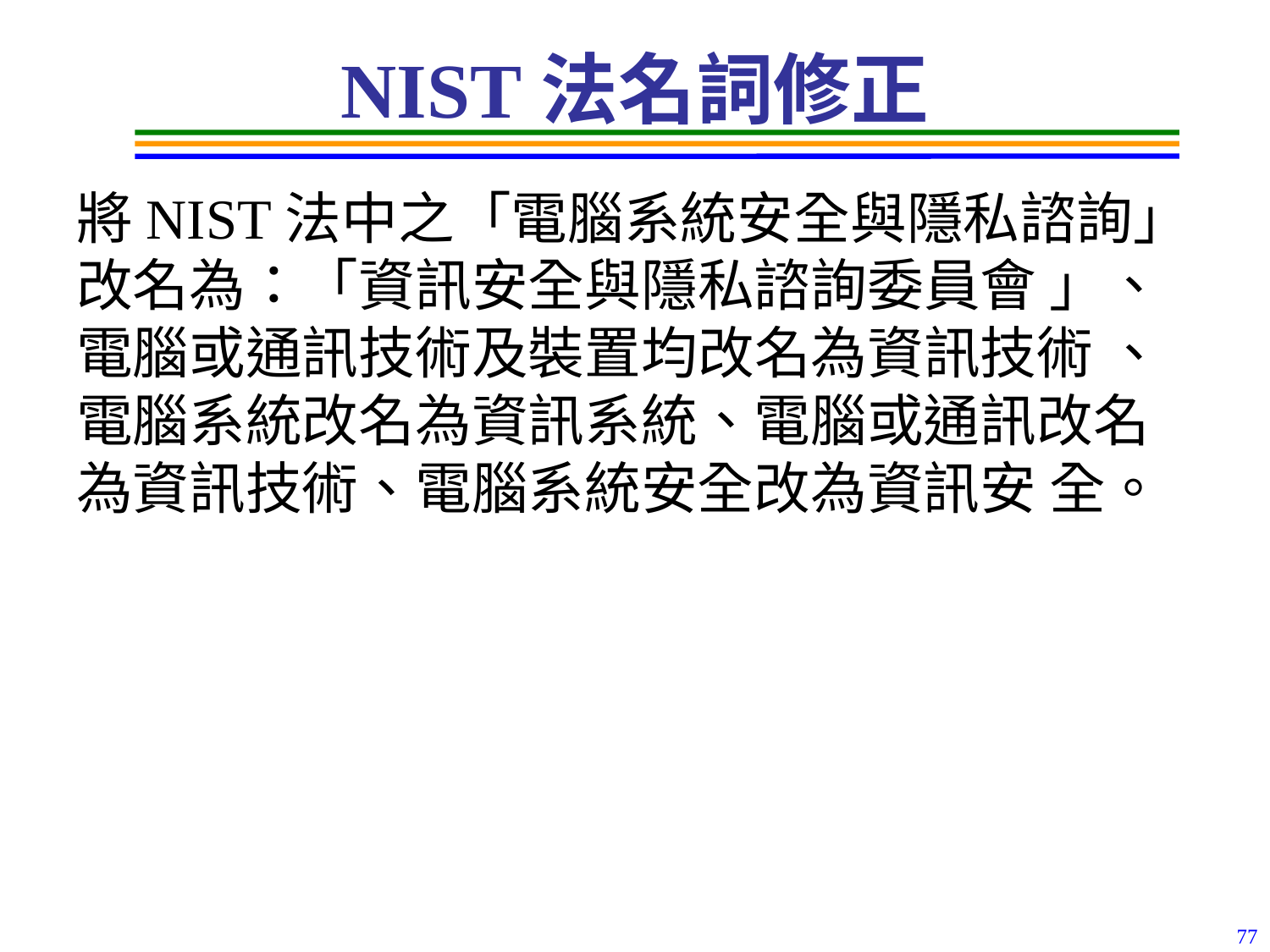

# NIST法名詞修正
將NIST法中之「電腦系統安全與隱私諮詢」改名為：「資訊安全與隱私諮詢委員會 」、電腦或通訊技術及裝置均改名為資訊技術 、電腦系統改名為資訊系統、電腦或通訊改名為資訊技術、電腦系統安全改為資訊安 全。
77